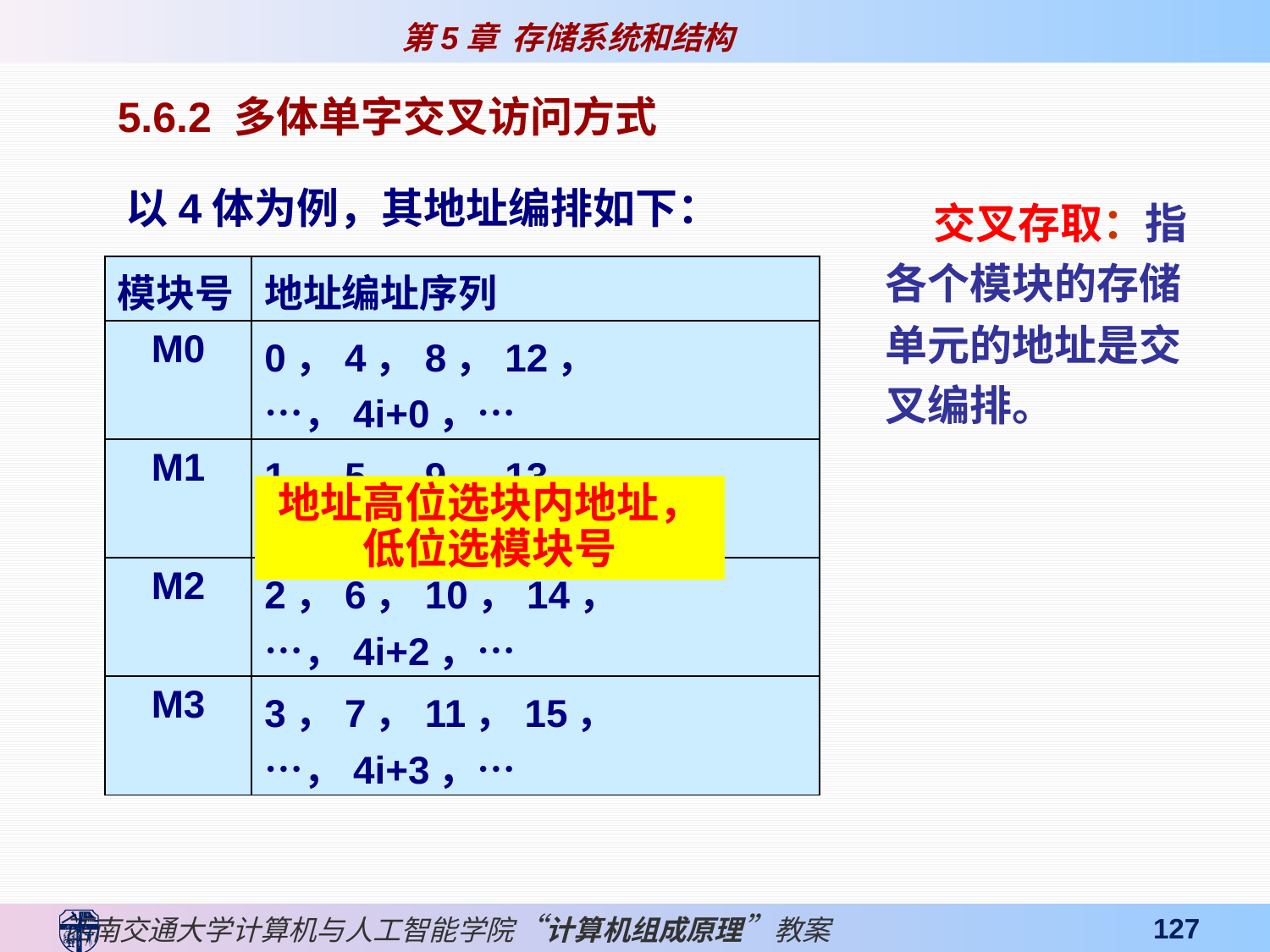

5.6.2 多体单字交叉访问方式
    以4体为例，其地址编排如下：
    交叉存取：指各个模块的存储单元的地址是交叉编排。
| 模块号 | 地址编址序列 |
| --- | --- |
| M0 | 0，4，8，12，…，4i+0，… |
| M1 | 1，5，9，13，…，4i+1，… |
| M2 | 2，6，10，14，…，4i+2，… |
| M3 | 3，7，11，15，…，4i+3，… |
地址高位选块内地址，低位选模块号